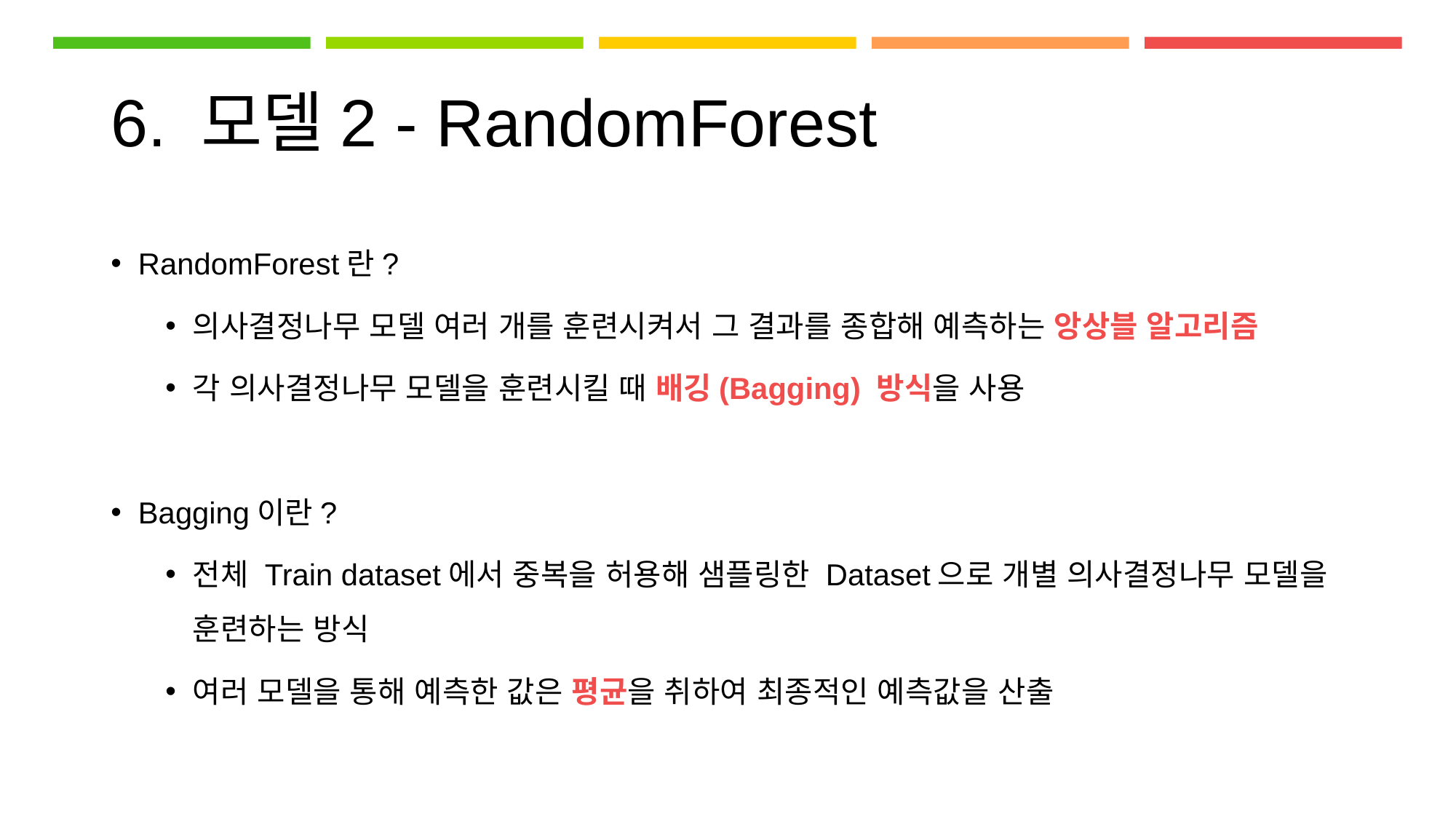

# 6. 모델2 - RandomForest
RandomForest란?
의사결정나무 모델 여러 개를 훈련시켜서 그 결과를 종합해 예측하는 앙상블 알고리즘
각 의사결정나무 모델을 훈련시킬 때 배깅(Bagging) 방식을 사용

Bagging이란?
전체 Train dataset에서 중복을 허용해 샘플링한 Dataset으로 개별 의사결정나무 모델을 훈련하는 방식
여러 모델을 통해 예측한 값은 평균을 취하여 최종적인 예측값을 산출